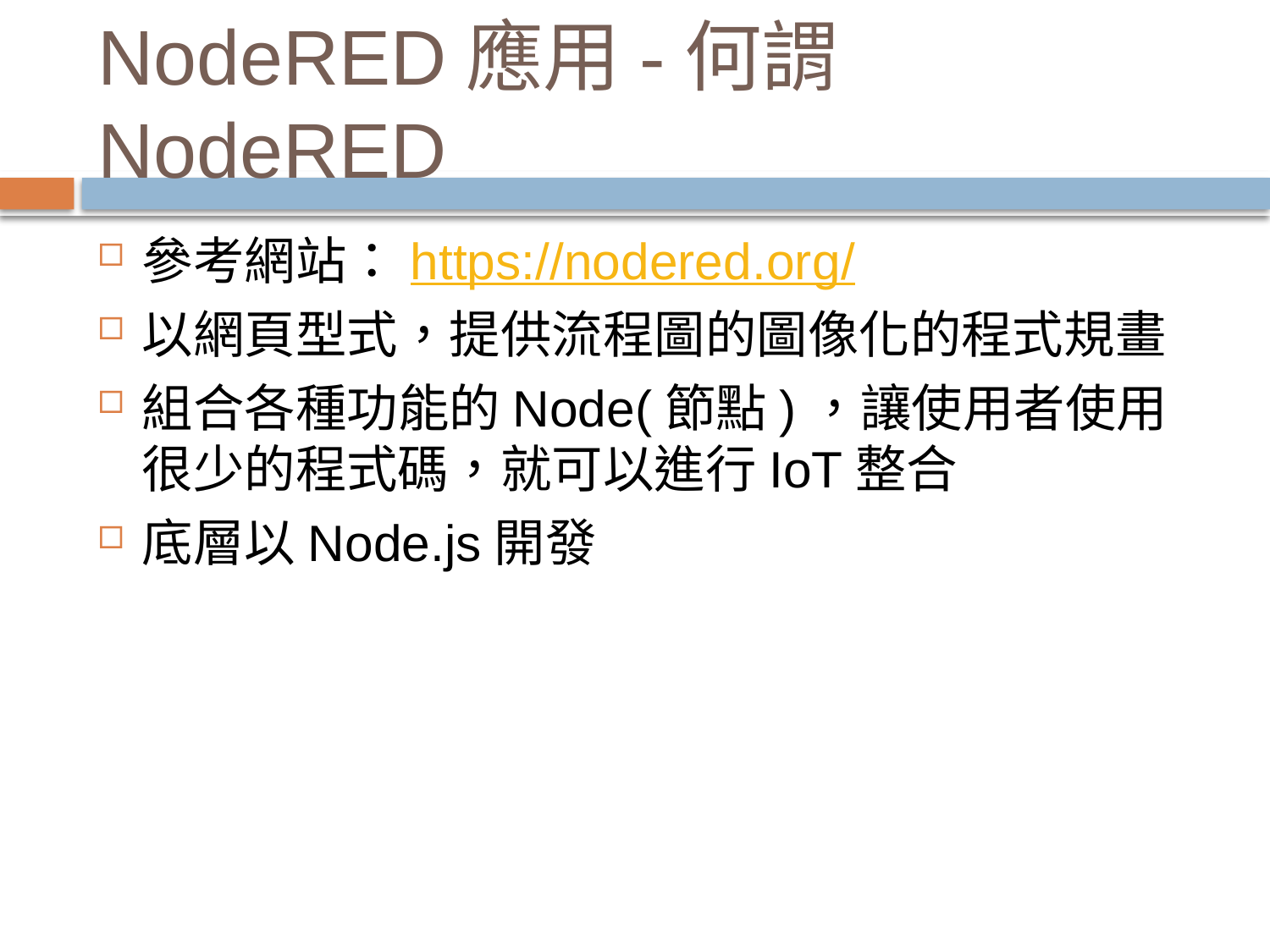

# NodeRED應用-何謂NodeRED
參考網站：https://nodered.org/
以網頁型式，提供流程圖的圖像化的程式規畫
組合各種功能的Node(節點)，讓使用者使用很少的程式碼，就可以進行IoT整合
底層以Node.js開發